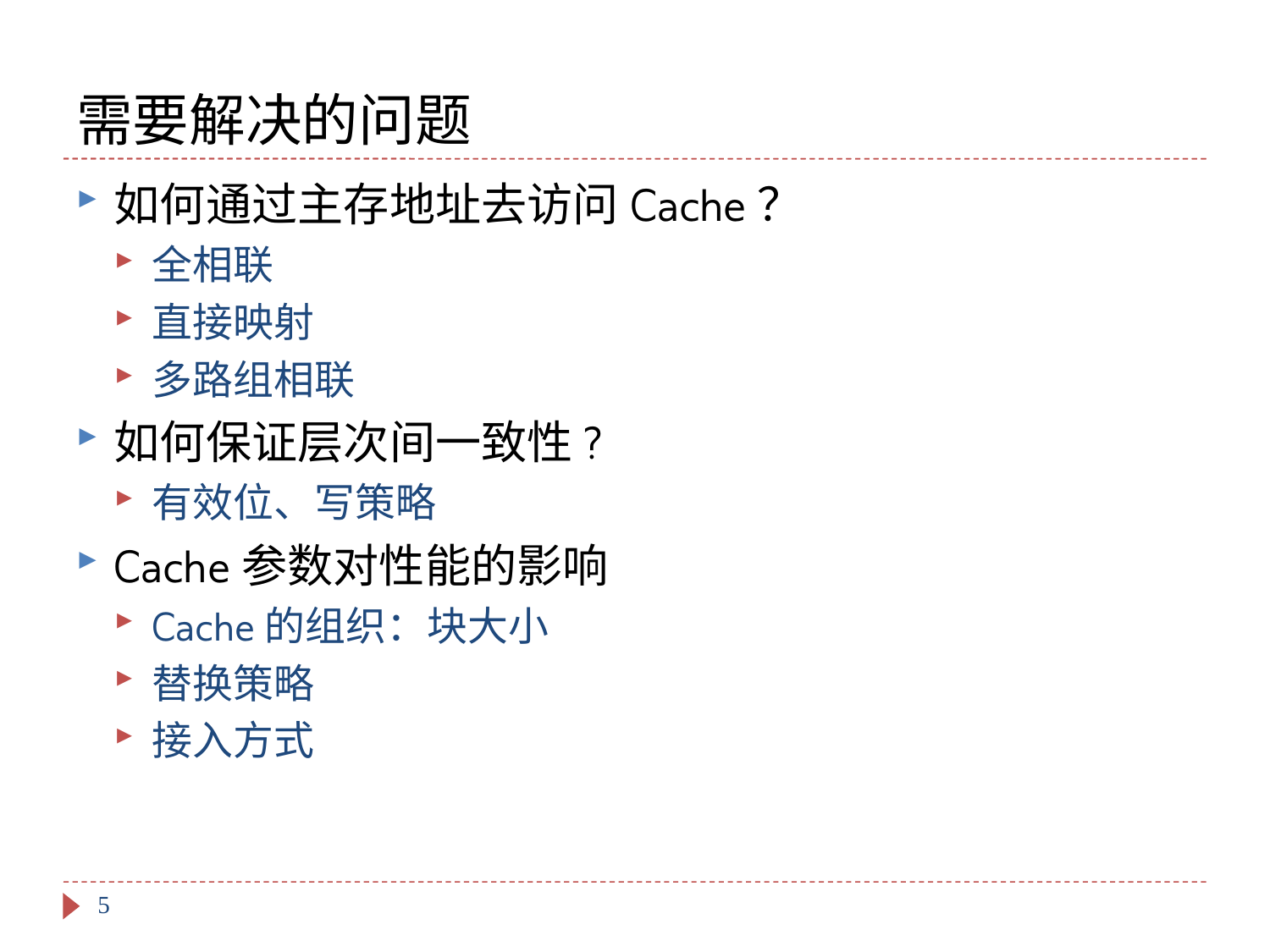

# 需要解决的问题
如何通过主存地址去访问Cache？
全相联
直接映射
多路组相联
如何保证层次间一致性?
有效位、写策略
Cache参数对性能的影响
Cache的组织：块大小
替换策略
接入方式

5